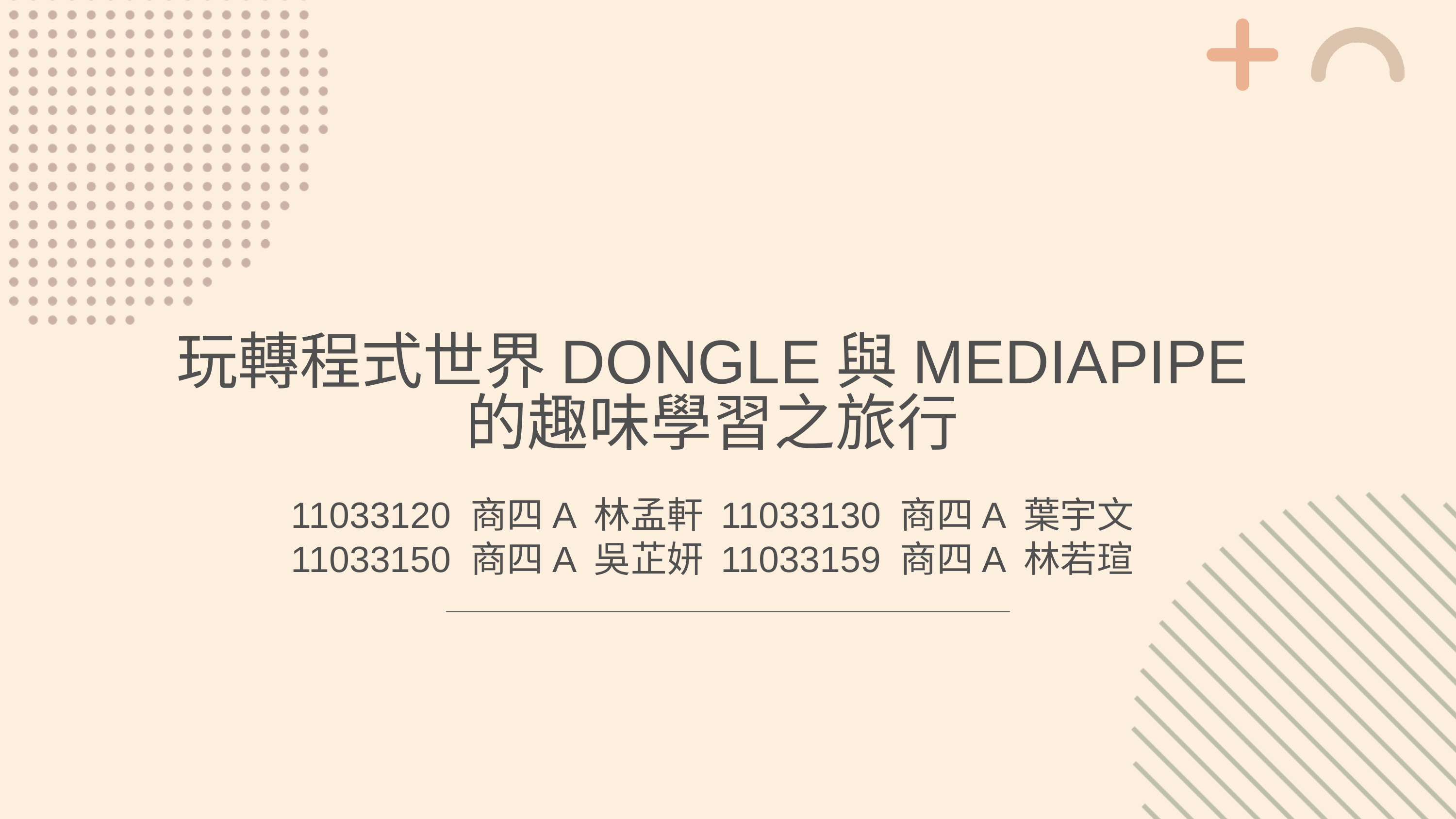

玩轉程式世界DONGLE與MEDIAPIPE
的趣味學習之旅行
11033120 商四A 林孟軒 11033130 商四A 葉宇文
11033150 商四A 吳芷妍 11033159 商四A 林若瑄